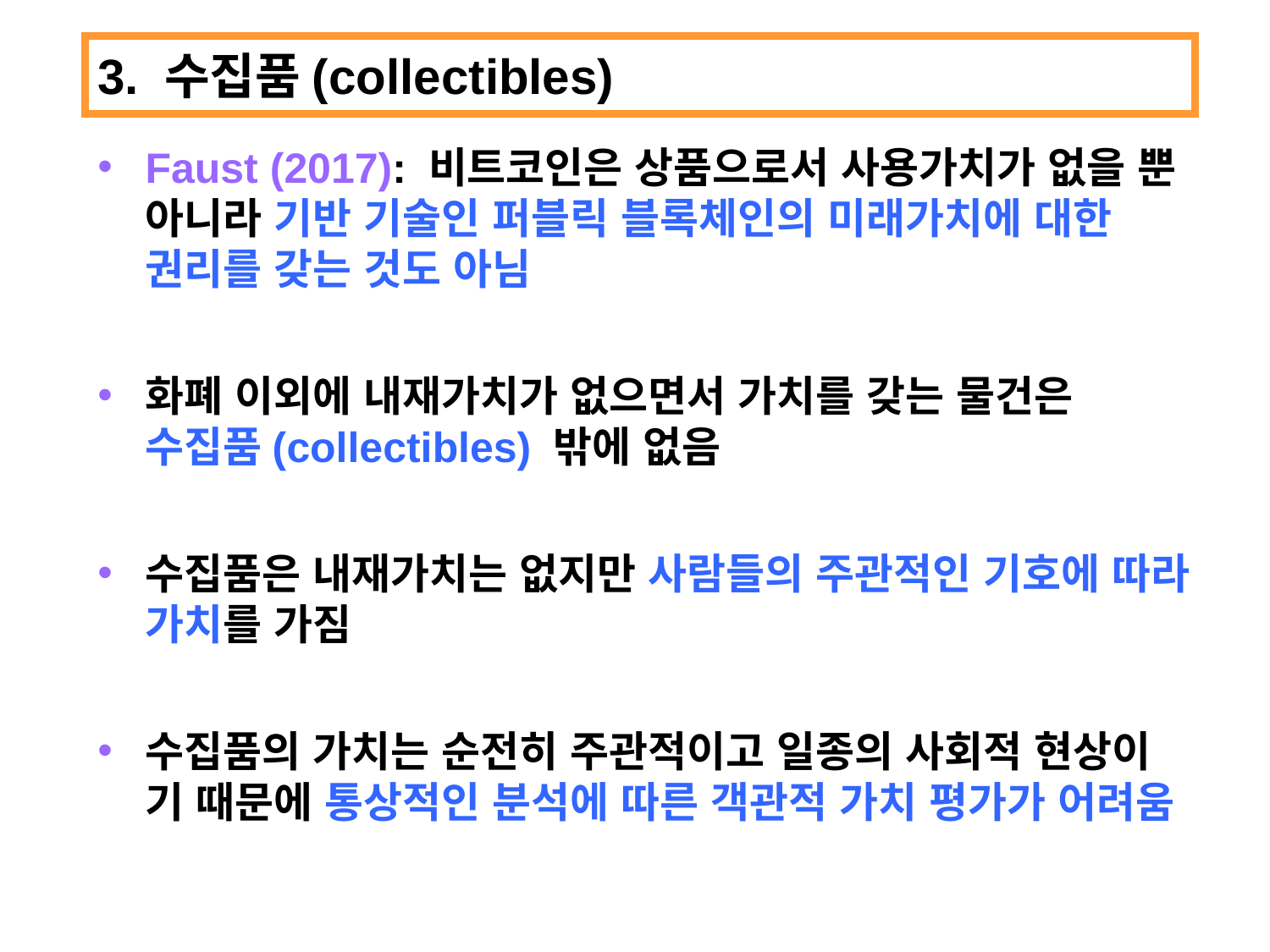

3. 수집품(collectibles)
Faust (2017): 비트코인은 상품으로서 사용가치가 없을 뿐 아니라 기반 기술인 퍼블릭 블록체인의 미래가치에 대한 권리를 갖는 것도 아님

화폐 이외에 내재가치가 없으면서 가치를 갖는 물건은 수집품(collectibles) 밖에 없음

수집품은 내재가치는 없지만 사람들의 주관적인 기호에 따라 가치를 가짐

수집품의 가치는 순전히 주관적이고 일종의 사회적 현상이 기 때문에 통상적인 분석에 따른 객관적 가치 평가가 어려움